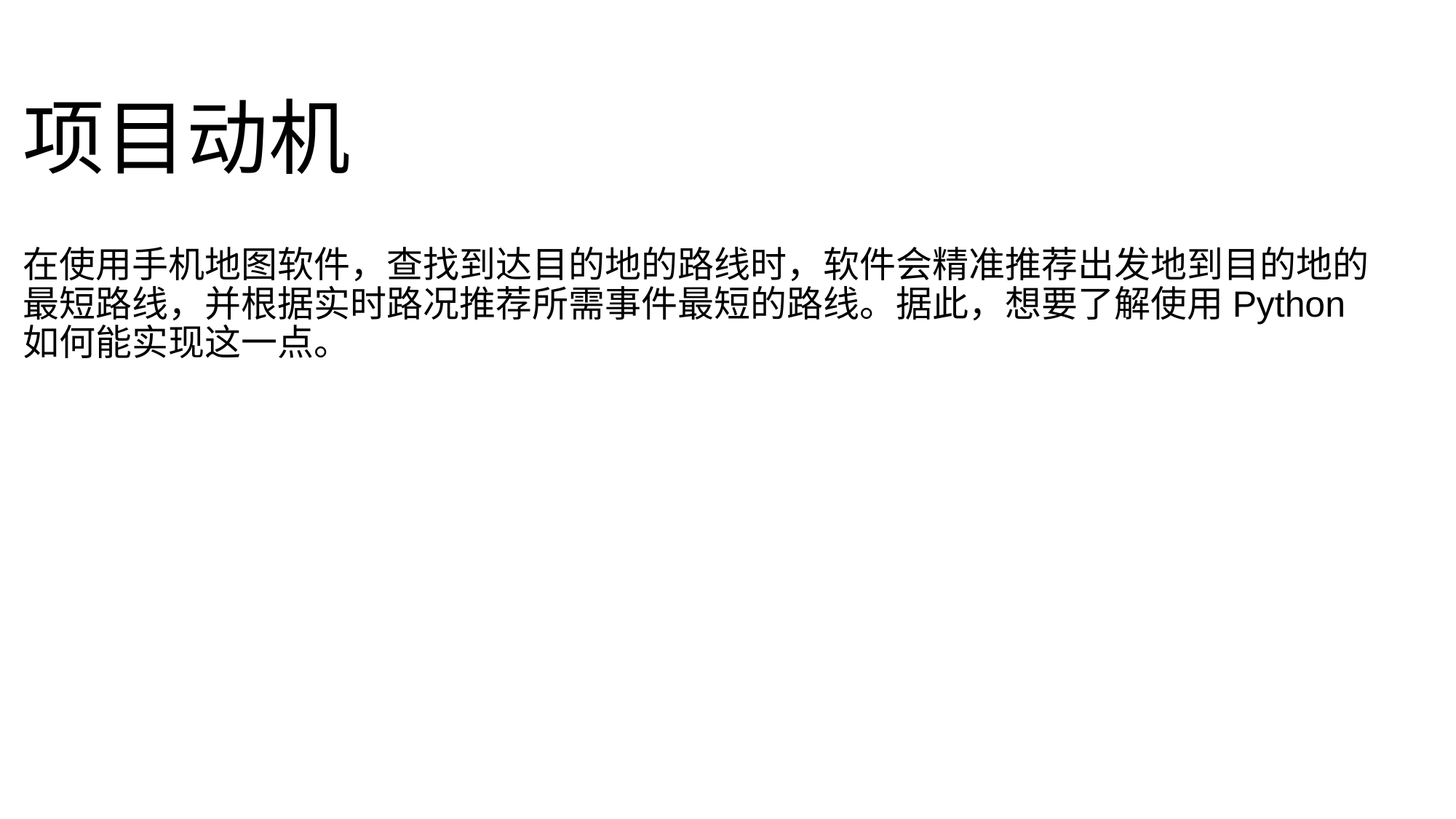

# 项目动机
在使用手机地图软件，查找到达目的地的路线时，软件会精准推荐出发地到目的地的最短路线，并根据实时路况推荐所需事件最短的路线。据此，想要了解使用Python如何能实现这一点。